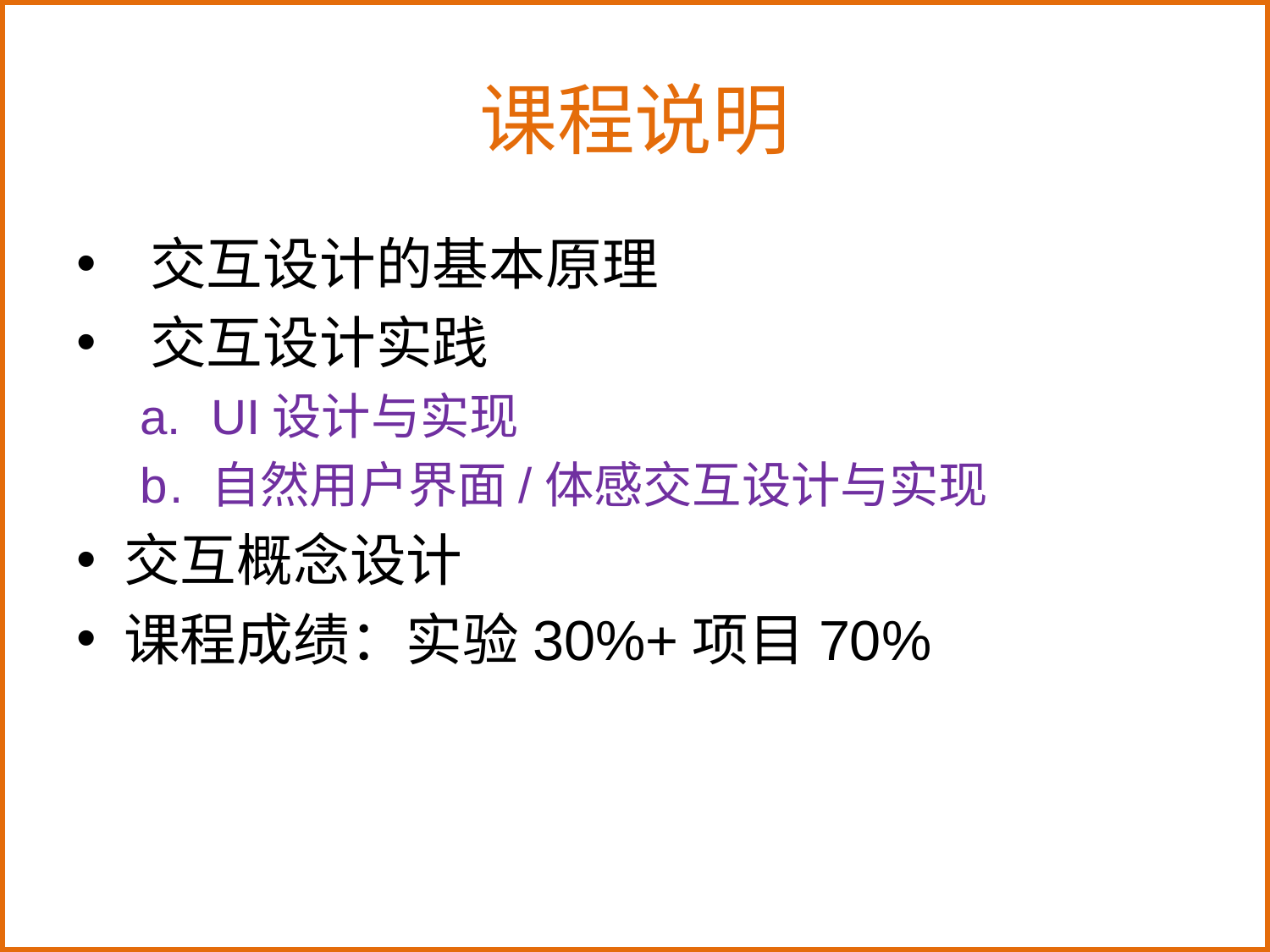

# 课程说明
 交互设计的基本原理
 交互设计实践
UI设计与实现
自然用户界面/体感交互设计与实现
交互概念设计
课程成绩：实验30%+项目70%
2